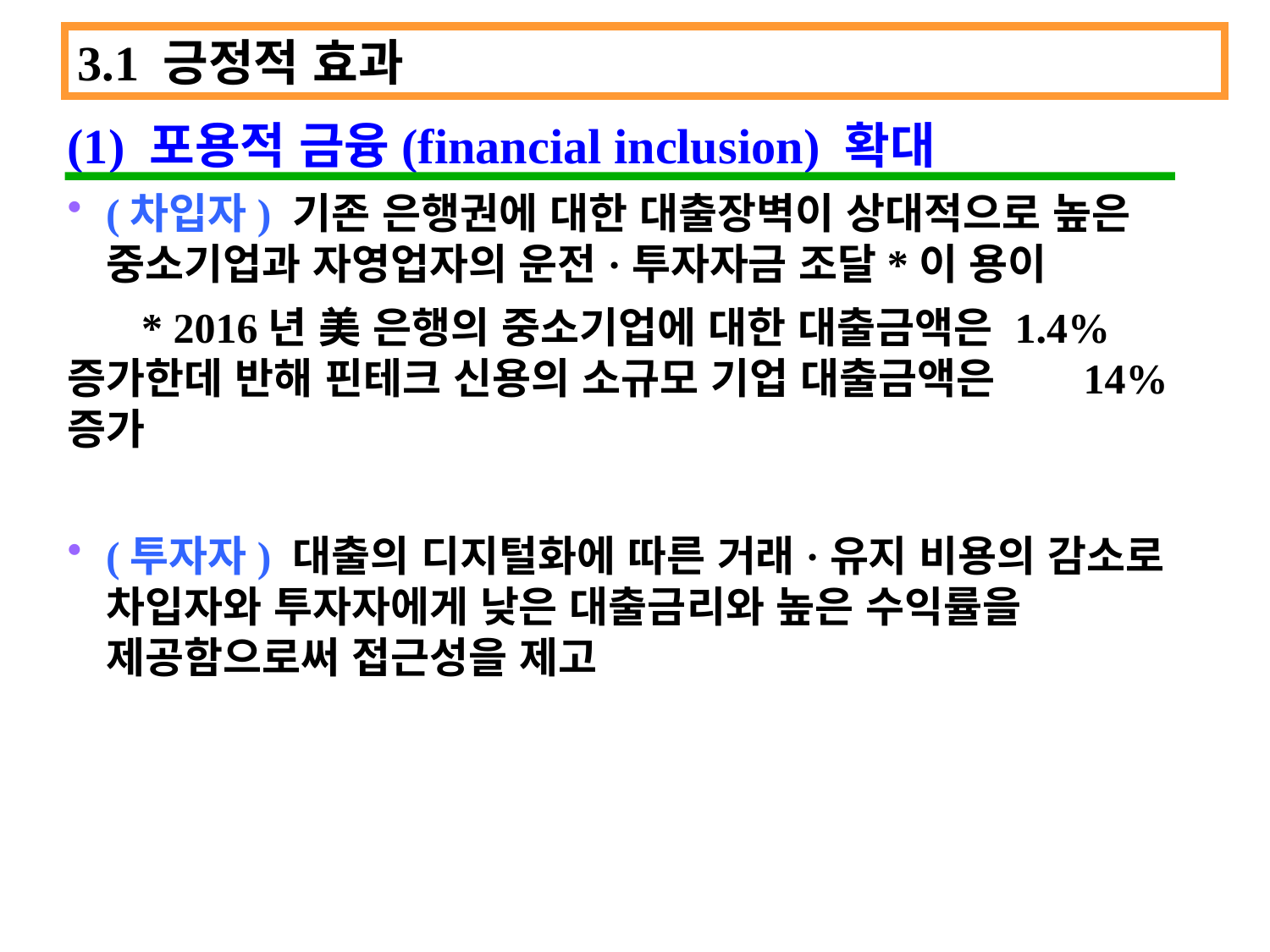

3.1 긍정적 효과
(1) 포용적 금융(financial inclusion) 확대
(차입자) 기존 은행권에 대한 대출장벽이 상대적으로 높은 중소기업과 자영업자의 운전·투자자금 조달*이 용이
       * 2016년 美 은행의 중소기업에 대한 대출금액은 1.4% 	증가한데 반해 핀테크 신용의 소규모 기업 대출금액은 	14% 증가

(투자자) 대출의 디지털화에 따른 거래·유지 비용의 감소로 차입자와 투자자에게 낮은 대출금리와 높은 수익률을 제공함으로써 접근성을 제고